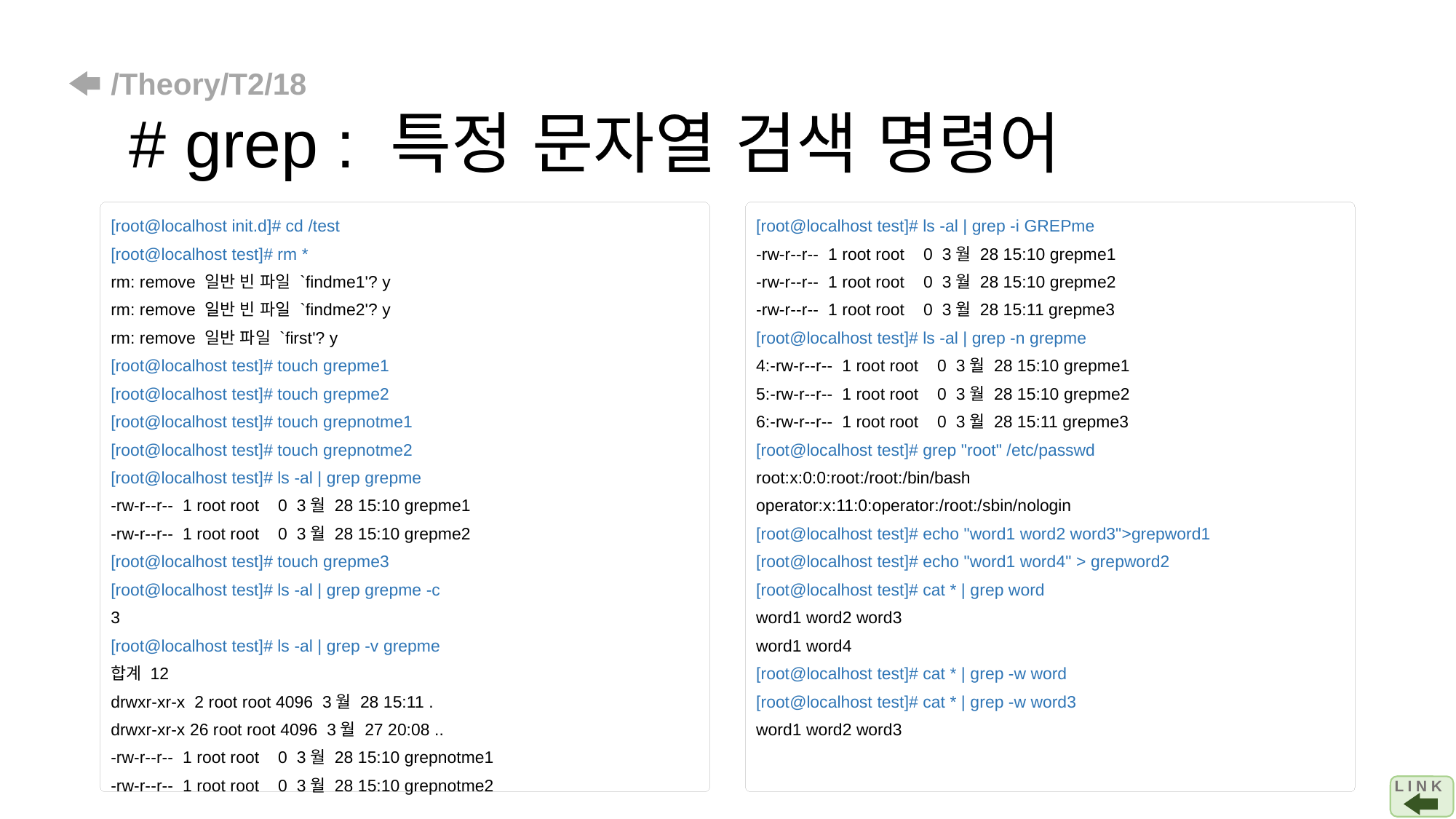

# /Theory/T2/18 # grep : 특정 문자열 검색 명령어

[root@localhost init.d]# cd /test
[root@localhost test]# rm *
rm: remove 일반 빈 파일 `findme1'? y
rm: remove 일반 빈 파일 `findme2'? y
rm: remove 일반 파일 `first'? y
[root@localhost test]# touch grepme1
[root@localhost test]# touch grepme2
[root@localhost test]# touch grepnotme1
[root@localhost test]# touch grepnotme2
[root@localhost test]# ls -al | grep grepme
-rw-r--r--  1 root root    0  3월 28 15:10 grepme1
-rw-r--r--  1 root root    0  3월 28 15:10 grepme2
[root@localhost test]# touch grepme3
[root@localhost test]# ls -al | grep grepme -c
3
[root@localhost test]# ls -al | grep -v grepme
합계 12
drwxr-xr-x  2 root root 4096  3월 28 15:11 .
drwxr-xr-x 26 root root 4096  3월 27 20:08 ..
-rw-r--r--  1 root root    0  3월 28 15:10 grepnotme1
-rw-r--r--  1 root root    0  3월 28 15:10 grepnotme2

[root@localhost test]# ls -al | grep -i GREPme
-rw-r--r--  1 root root    0  3월 28 15:10 grepme1
-rw-r--r--  1 root root    0  3월 28 15:10 grepme2
-rw-r--r--  1 root root    0  3월 28 15:11 grepme3
[root@localhost test]# ls -al | grep -n grepme
4:-rw-r--r--  1 root root    0  3월 28 15:10 grepme1
5:-rw-r--r--  1 root root    0  3월 28 15:10 grepme2
6:-rw-r--r--  1 root root    0  3월 28 15:11 grepme3
[root@localhost test]# grep "root" /etc/passwd
root:x:0:0:root:/root:/bin/bash
operator:x:11:0:operator:/root:/sbin/nologin
[root@localhost test]# echo "word1 word2 word3">grepword1
[root@localhost test]# echo "word1 word4" > grepword2
[root@localhost test]# cat * | grep word
word1 word2 word3
word1 word4
[root@localhost test]# cat * | grep -w word
[root@localhost test]# cat * | grep -w word3
word1 word2 word3

L I N K